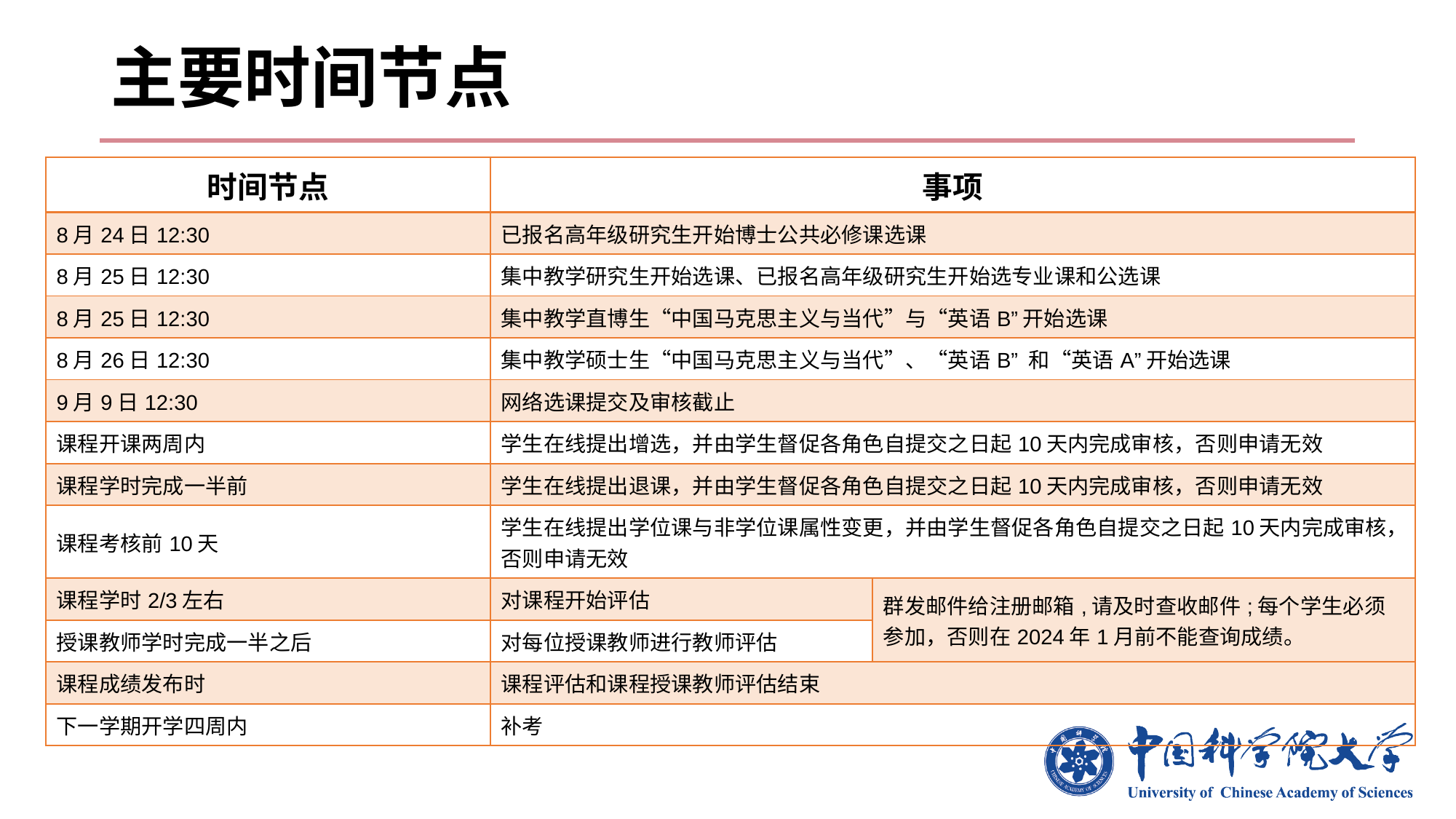

# 主要时间节点
| 时间节点 | 事项 |  |
| --- | --- | --- |
| 8月24日12:30 | 已报名高年级研究生开始博士公共必修课选课 |  |
| 8月25日12:30 | 集中教学研究生开始选课、已报名高年级研究生开始选专业课和公选课 |  |
| 8月25日12:30 | 集中教学直博生“中国马克思主义与当代”与“英语B”开始选课 |  |
| 8月26日12:30 | 集中教学硕士生“中国马克思主义与当代”、“英语B” 和“英语A”开始选课 |  |
| 9月9日12:30 | 网络选课提交及审核截止 |  |
| 课程开课两周内 | 学生在线提出增选，并由学生督促各角色自提交之日起10天内完成审核，否则申请无效 |  |
| 课程学时完成一半前 | 学生在线提出退课，并由学生督促各角色自提交之日起10天内完成审核，否则申请无效 |  |
| 课程考核前10天 | 学生在线提出学位课与非学位课属性变更，并由学生督促各角色自提交之日起10天内完成审核，否则申请无效 |  |
| 课程学时2/3左右 | 对课程开始评估 | 群发邮件给注册邮箱,请及时查收邮件;每个学生必须参加，否则在2024年1月前不能查询成绩。 |
| 授课教师学时完成一半之后 | 对每位授课教师进行教师评估 |  |
| 课程成绩发布时 | 课程评估和课程授课教师评估结束 |  |
| 下一学期开学四周内 | 补考 |  |